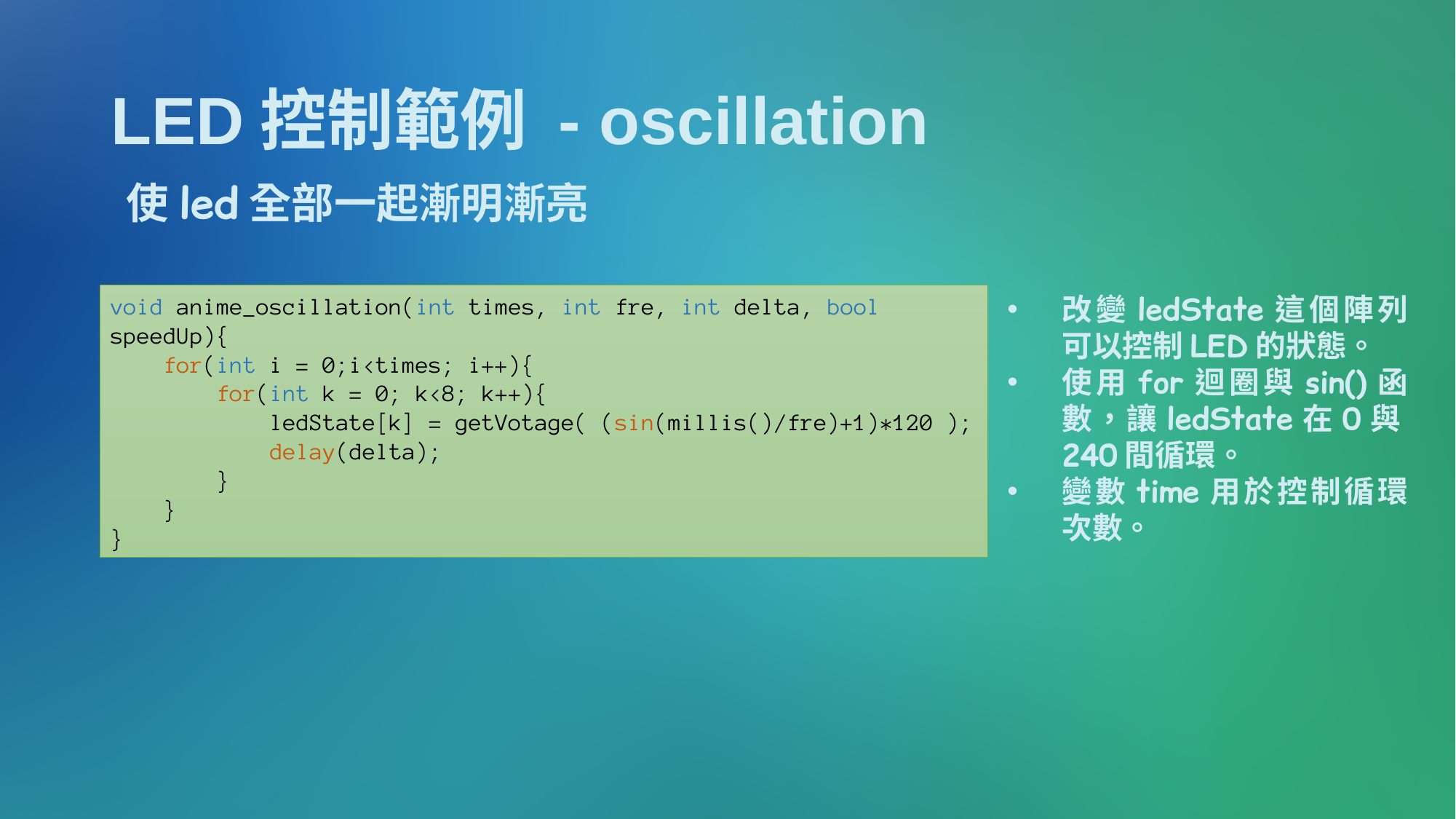

# LED控制範例 - oscillation
使led全部一起漸明漸亮
void anime_oscillation(int times, int fre, int delta, bool speedUp){
    for(int i = 0;i<times; i++){
        for(int k = 0; k<8; k++){
            ledState[k] = getVotage( (sin(millis()/fre)+1)*120 );
            delay(delta);
        }
    }
}
改變ledState這個陣列可以控制LED的狀態。
使用for迴圈與sin()函數，讓ledState在0與240間循環。
變數time用於控制循環次數。